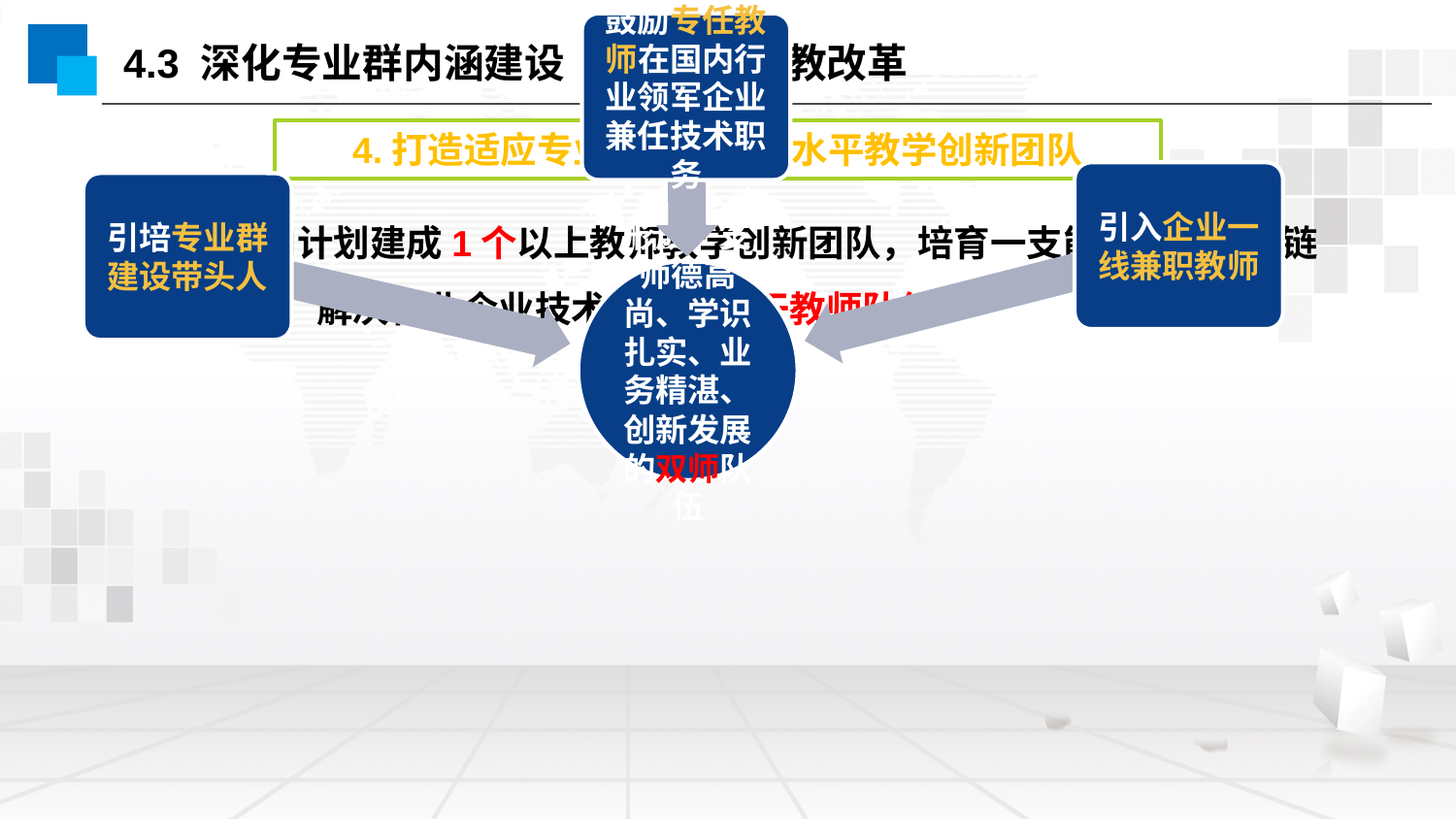

4.3 深化专业群内涵建设  系统推进三教改革
4.打造适应专业群建设的高水平教学创新团队
      2年内计划建成1个以上教师教学创新团队，培育一支能够紧跟产业链技术趋势、解决行业企业技术难题的骨干教师队伍。
形成一支师德高尚、学识扎实、业务精湛、创新发展的双师队伍
引培专业群建设带头人
鼓励专任教师在国内行业领军企业兼任技术职务
引入企业一线兼职教师